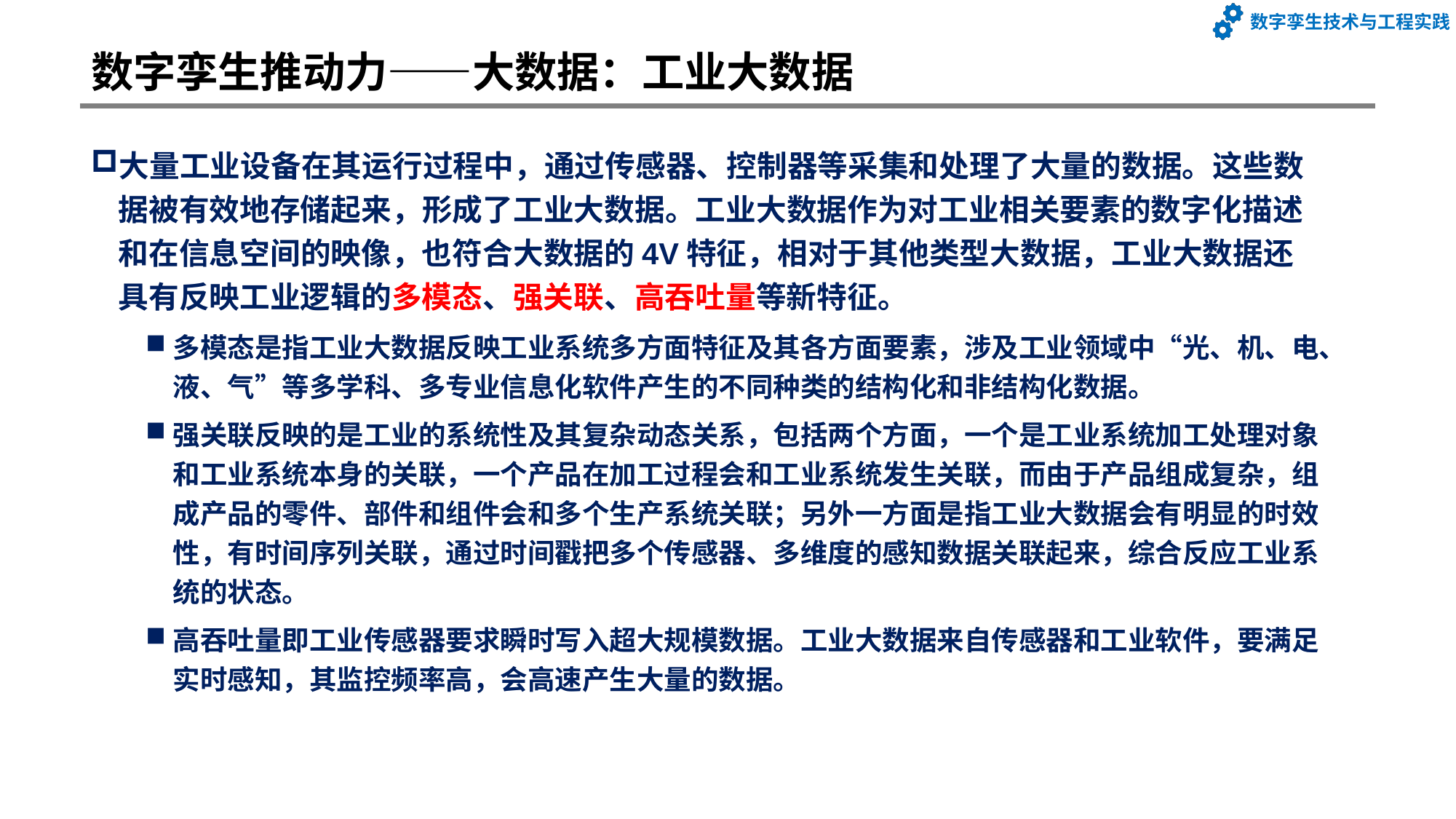

# 数字孪生推动力——大数据：工业大数据
大量工业设备在其运行过程中，通过传感器、控制器等采集和处理了大量的数据。这些数据被有效地存储起来，形成了工业大数据。工业大数据作为对工业相关要素的数字化描述和在信息空间的映像，也符合大数据的4V特征，相对于其他类型大数据，工业大数据还具有反映工业逻辑的多模态、强关联、高吞吐量等新特征。
多模态是指工业大数据反映工业系统多方面特征及其各方面要素，涉及工业领域中“光、机、电、液、气”等多学科、多专业信息化软件产生的不同种类的结构化和非结构化数据。
强关联反映的是工业的系统性及其复杂动态关系，包括两个方面，一个是工业系统加工处理对象和工业系统本身的关联，一个产品在加工过程会和工业系统发生关联，而由于产品组成复杂，组成产品的零件、部件和组件会和多个生产系统关联；另外一方面是指工业大数据会有明显的时效性，有时间序列关联，通过时间戳把多个传感器、多维度的感知数据关联起来，综合反应工业系统的状态。
高吞吐量即工业传感器要求瞬时写入超大规模数据。工业大数据来自传感器和工业软件，要满足实时感知，其监控频率高，会高速产生大量的数据。